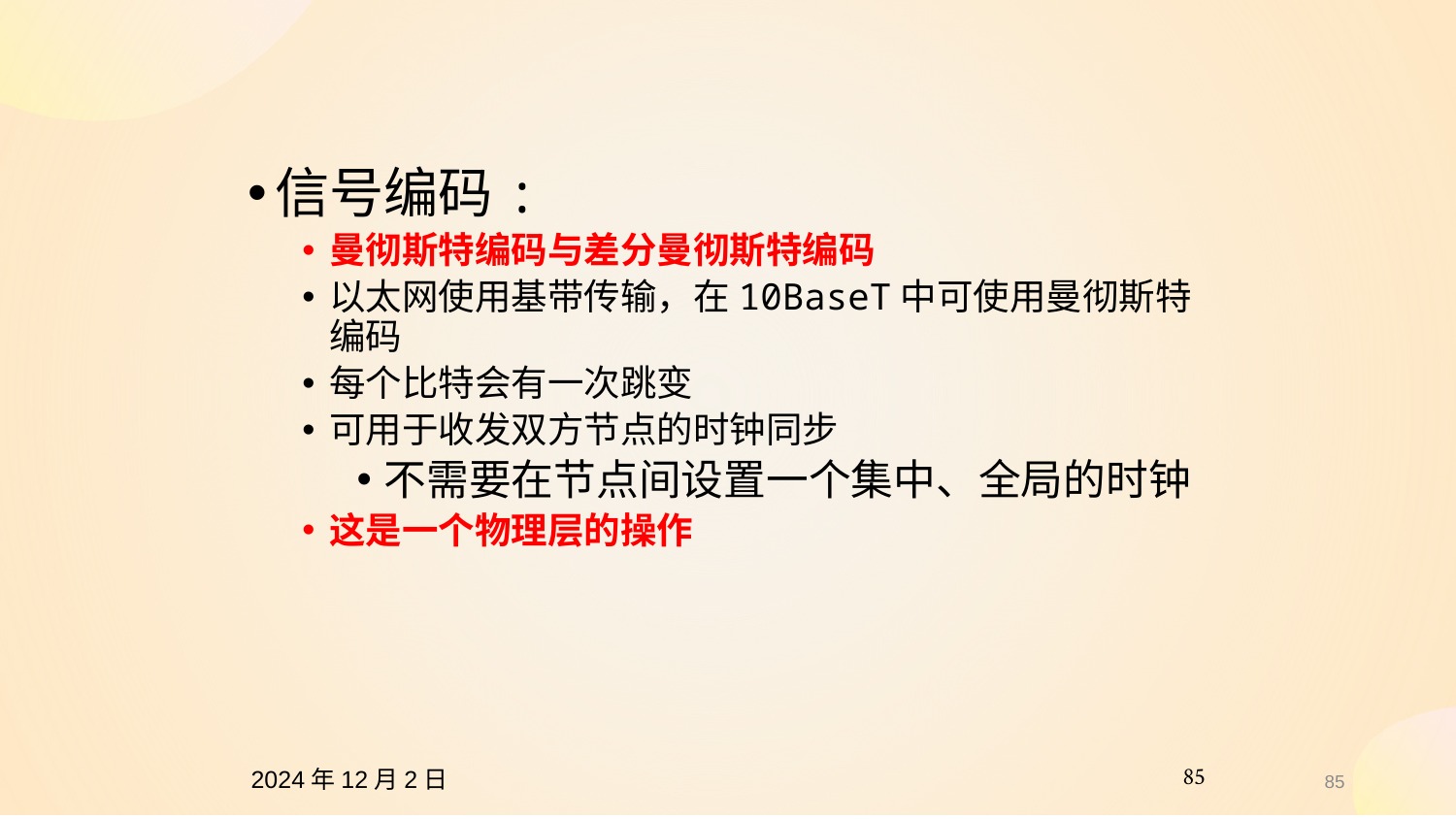

信号编码:
曼彻斯特编码与差分曼彻斯特编码
以太网使用基带传输，在10BaseT中可使用曼彻斯特编码
每个比特会有一次跳变
可用于收发双方节点的时钟同步
不需要在节点间设置一个集中、全局的时钟
这是一个物理层的操作
85
2024年12月2日
85